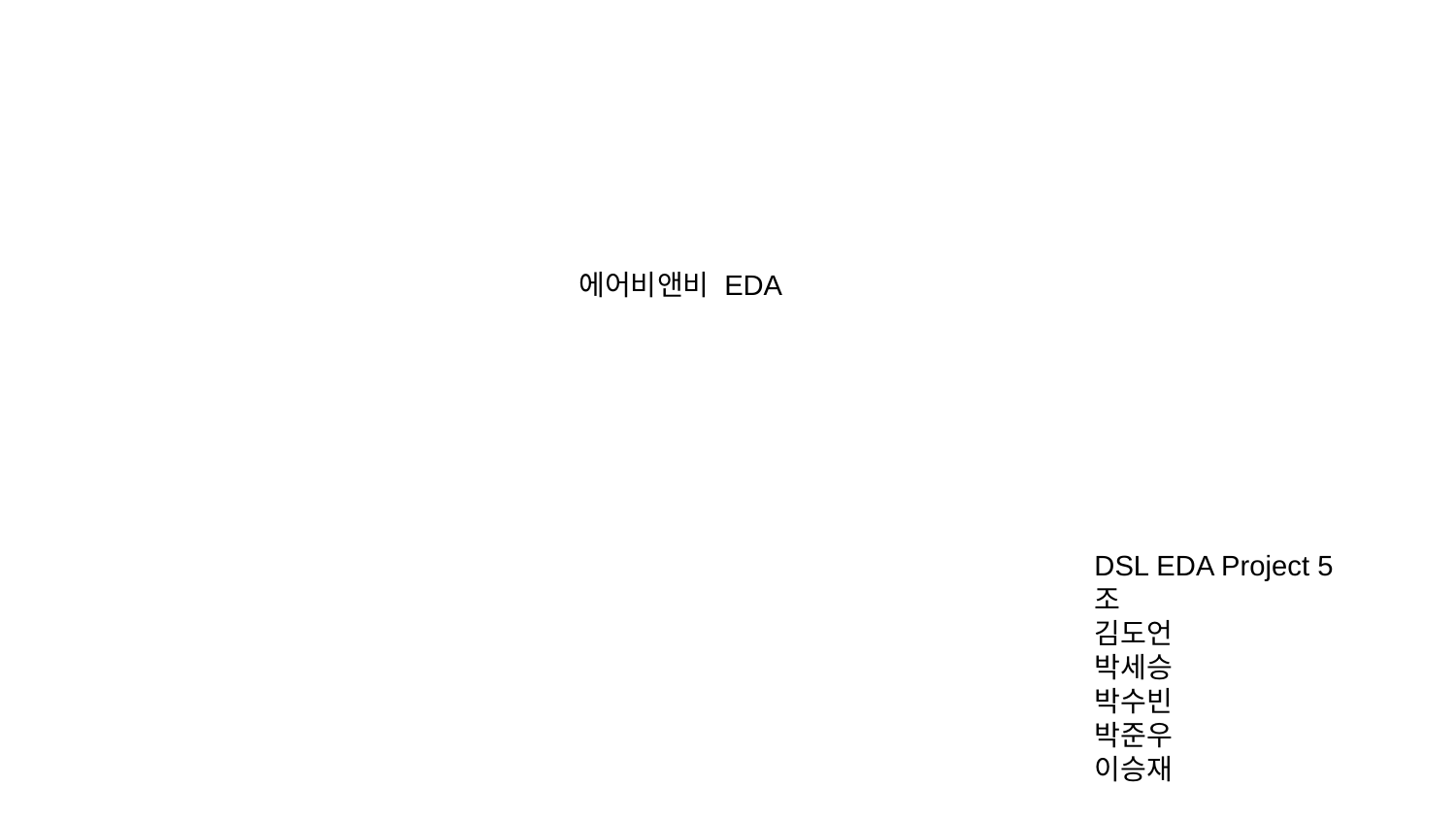

에어비앤비 EDA
DSL EDA Project 5조
김도언
박세승
박수빈
박준우
이승재